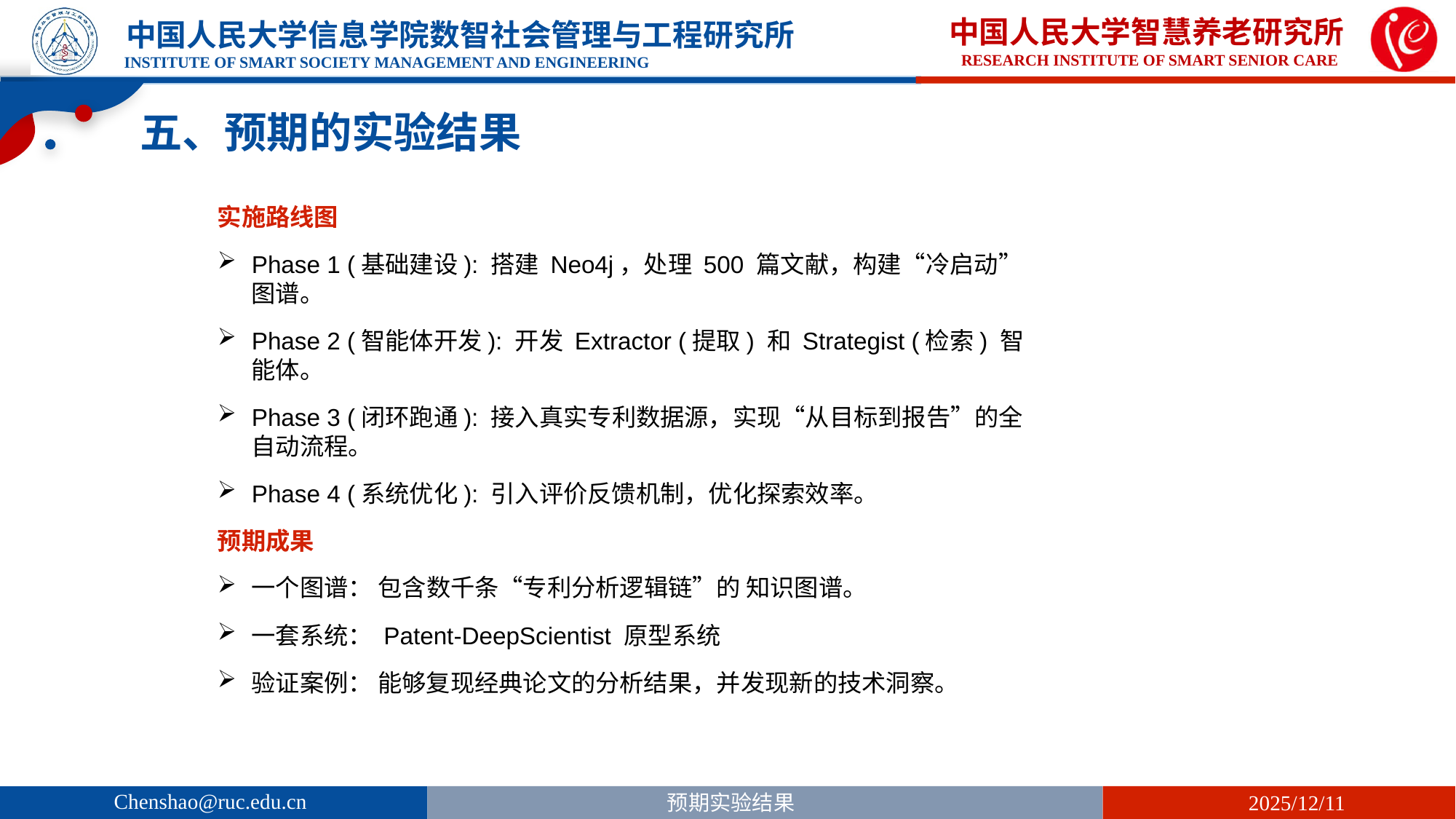

五、预期的实验结果
实施路线图
Phase 1 (基础建设): 搭建 Neo4j，处理 500 篇文献，构建“冷启动”图谱。
Phase 2 (智能体开发): 开发 Extractor (提取) 和 Strategist (检索) 智能体。
Phase 3 (闭环跑通): 接入真实专利数据源，实现“从目标到报告”的全自动流程。
Phase 4 (系统优化): 引入评价反馈机制，优化探索效率。
预期成果
一个图谱： 包含数千条“专利分析逻辑链”的 知识图谱。
一套系统： Patent-DeepScientist 原型系统
验证案例： 能够复现经典论文的分析结果，并发现新的技术洞察。
Chenshao@ruc.edu.cn
预期实验结果
2025/12/11